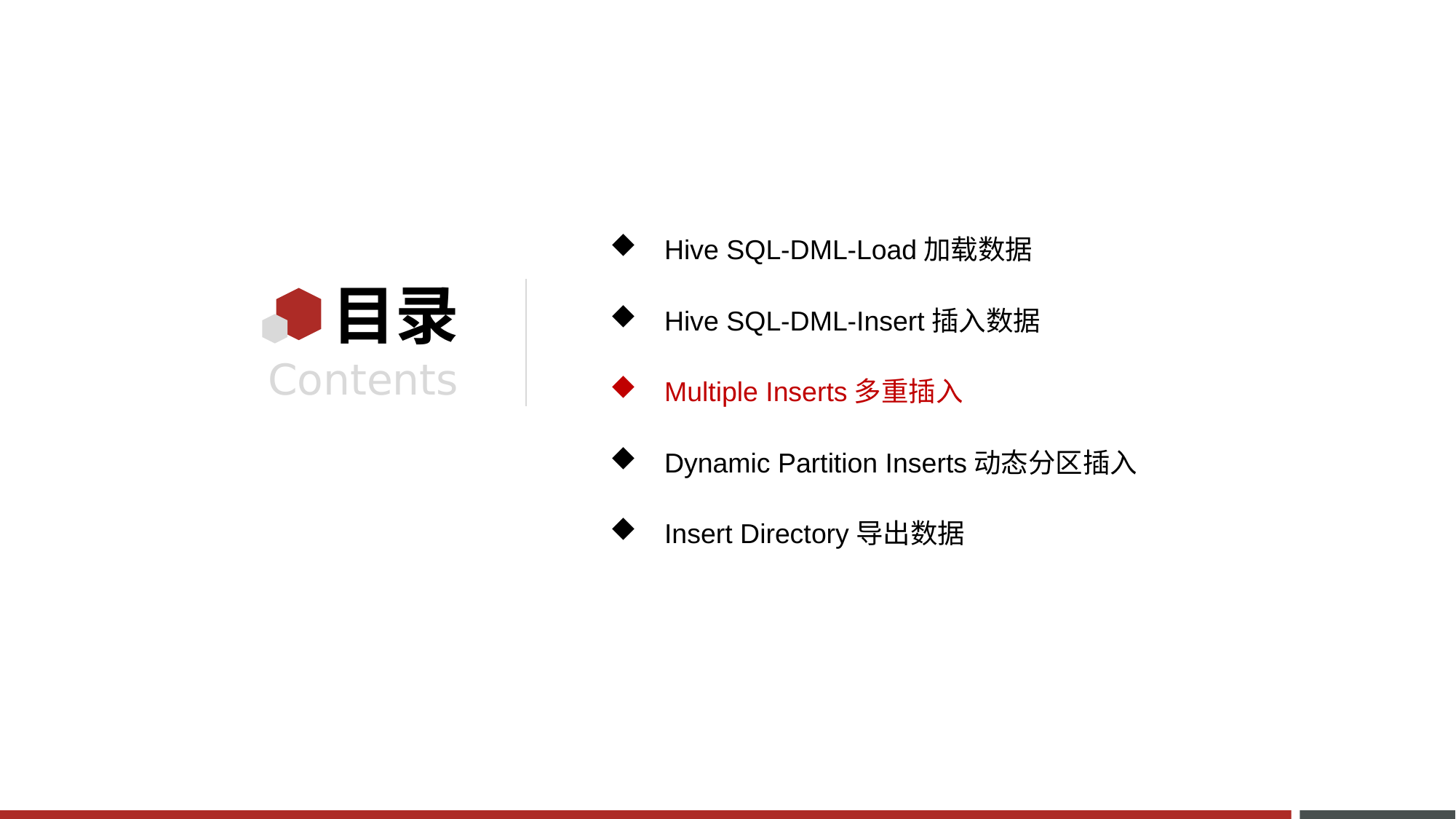

Hive SQL-DML-Load加载数据
Hive SQL-DML-Insert插入数据
Multiple Inserts多重插入
Dynamic Partition Inserts动态分区插入
Insert Directory导出数据